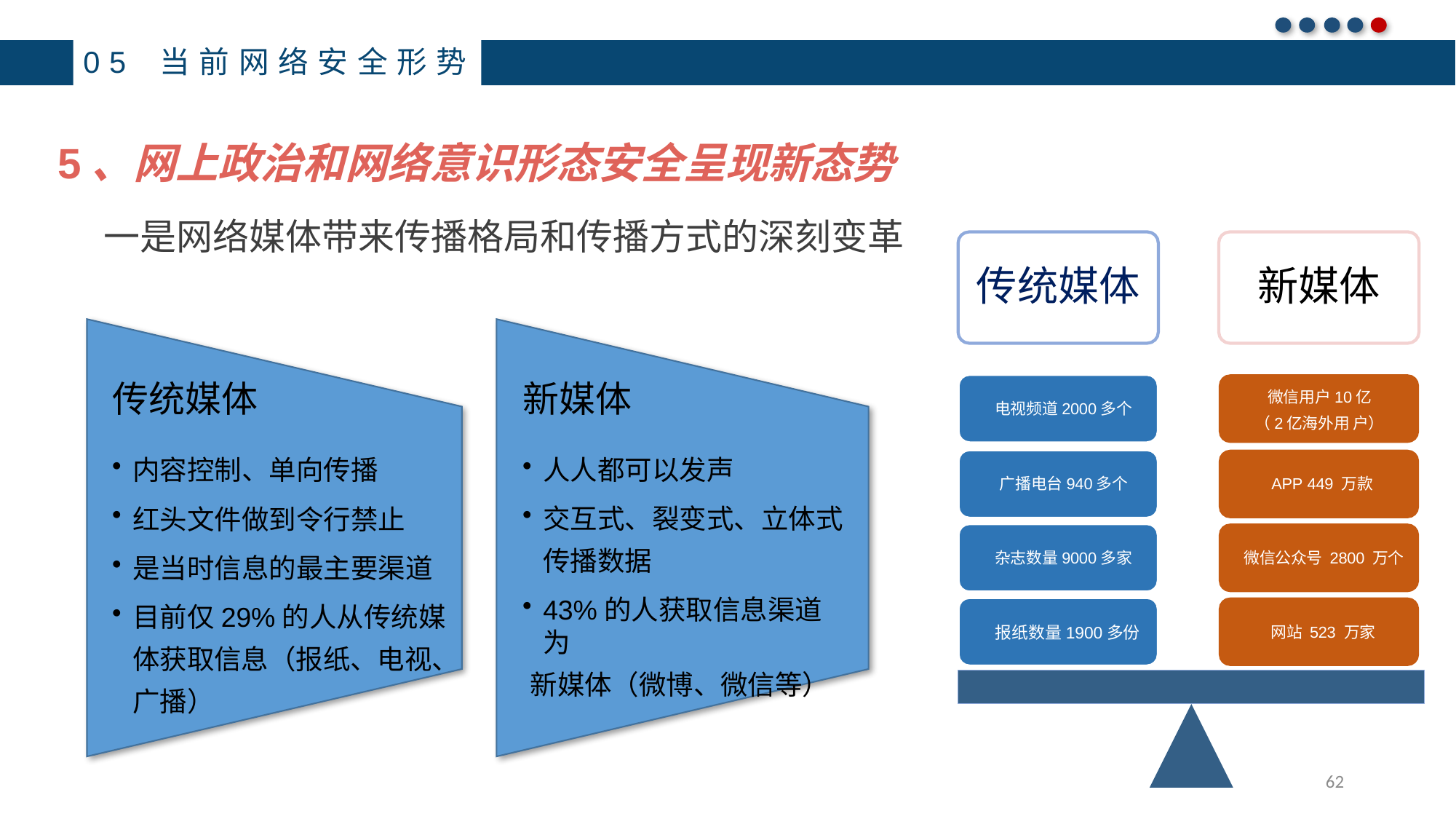

05 当前网络安全形势

5、网上政治和网络意识形态安全呈现新态势
一是网络媒体带来传播格局和传播方式的深刻变革

传统媒体
新媒体

传统媒体
内容控制、单向传播
红头文件做到令行禁止
是当时信息的最主要渠道
目前仅29%的人从传统媒 体获取信息（报纸、电视、 广播）

新媒体
人人都可以发声
交互式、裂变式、立体式 传播数据
43%的人获取信息渠道为
新媒体（微博、微信等）
微信用户10亿
（2亿海外用 户）
电视频道2000多个

广播电台940多个
APP 449 万款

杂志数量9000多家
微信公众号 2800 万个

报纸数量1900多份
网站 523 万家

62